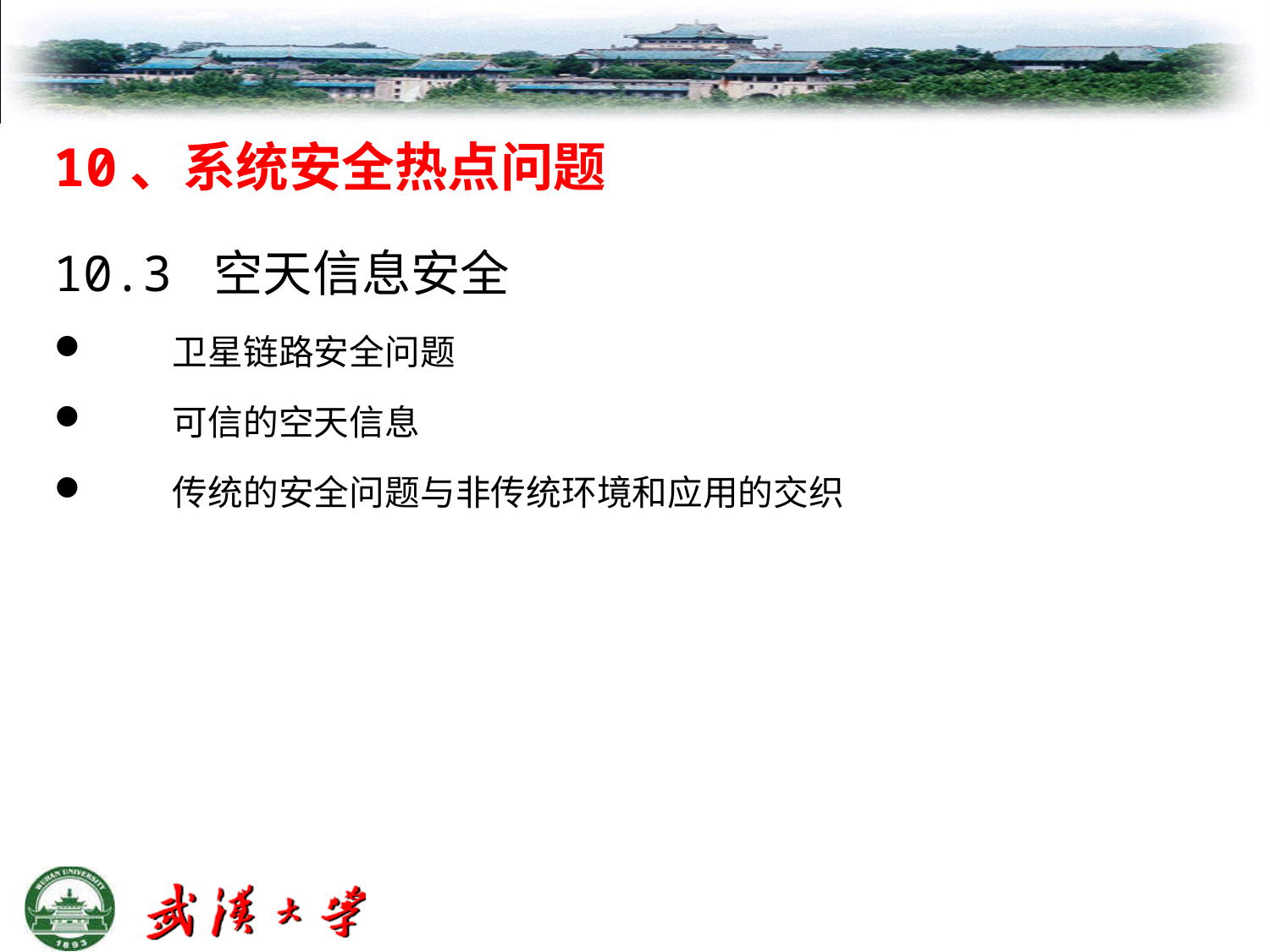

10、系统安全热点问题
10.3 空天信息安全
        卫星链路安全问题
        可信的空天信息
        传统的安全问题与非传统环境和应用的交织